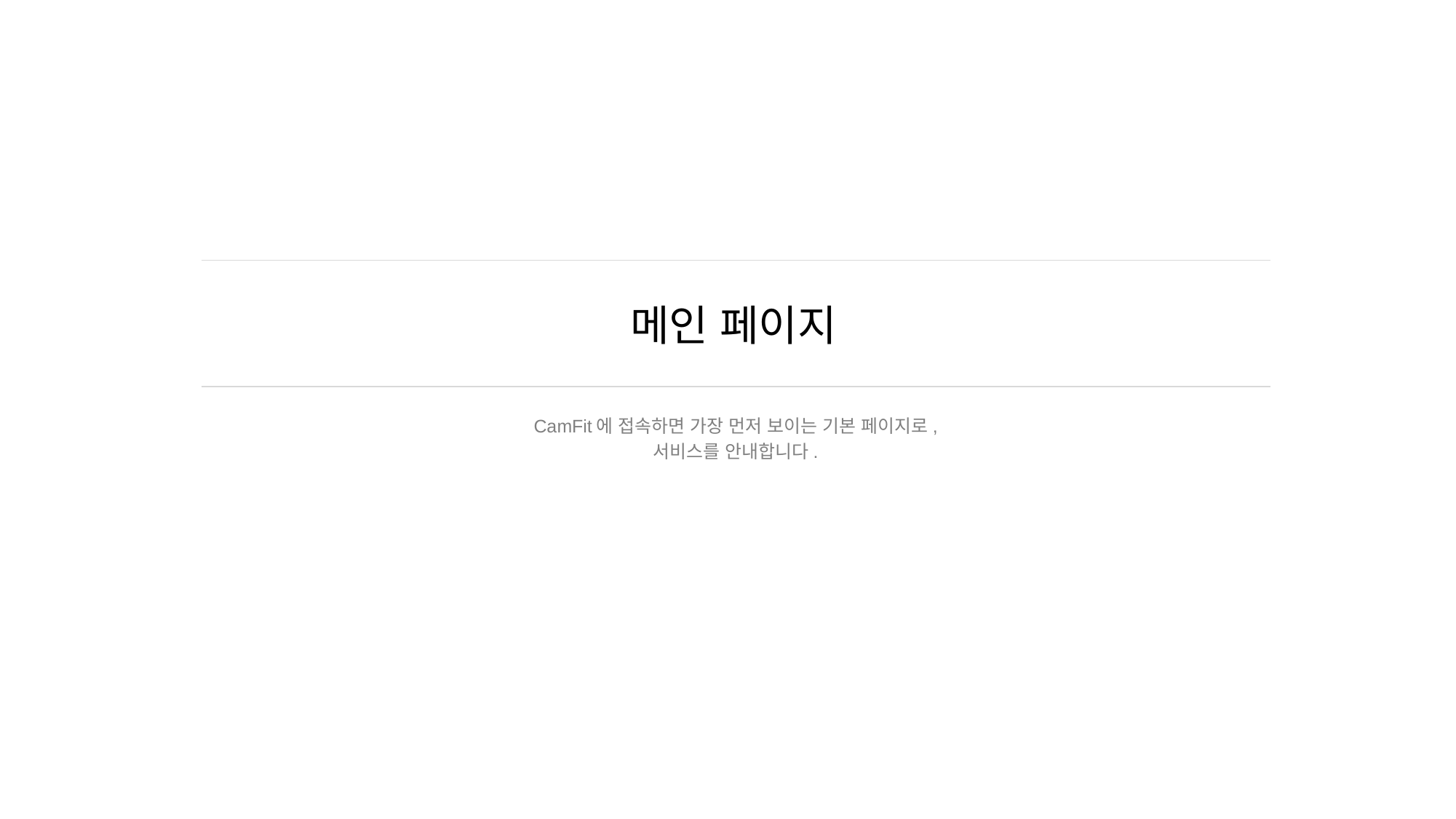

# 메인 페이지
CamFit에 접속하면 가장 먼저 보이는 기본 페이지로,
서비스를 안내합니다.